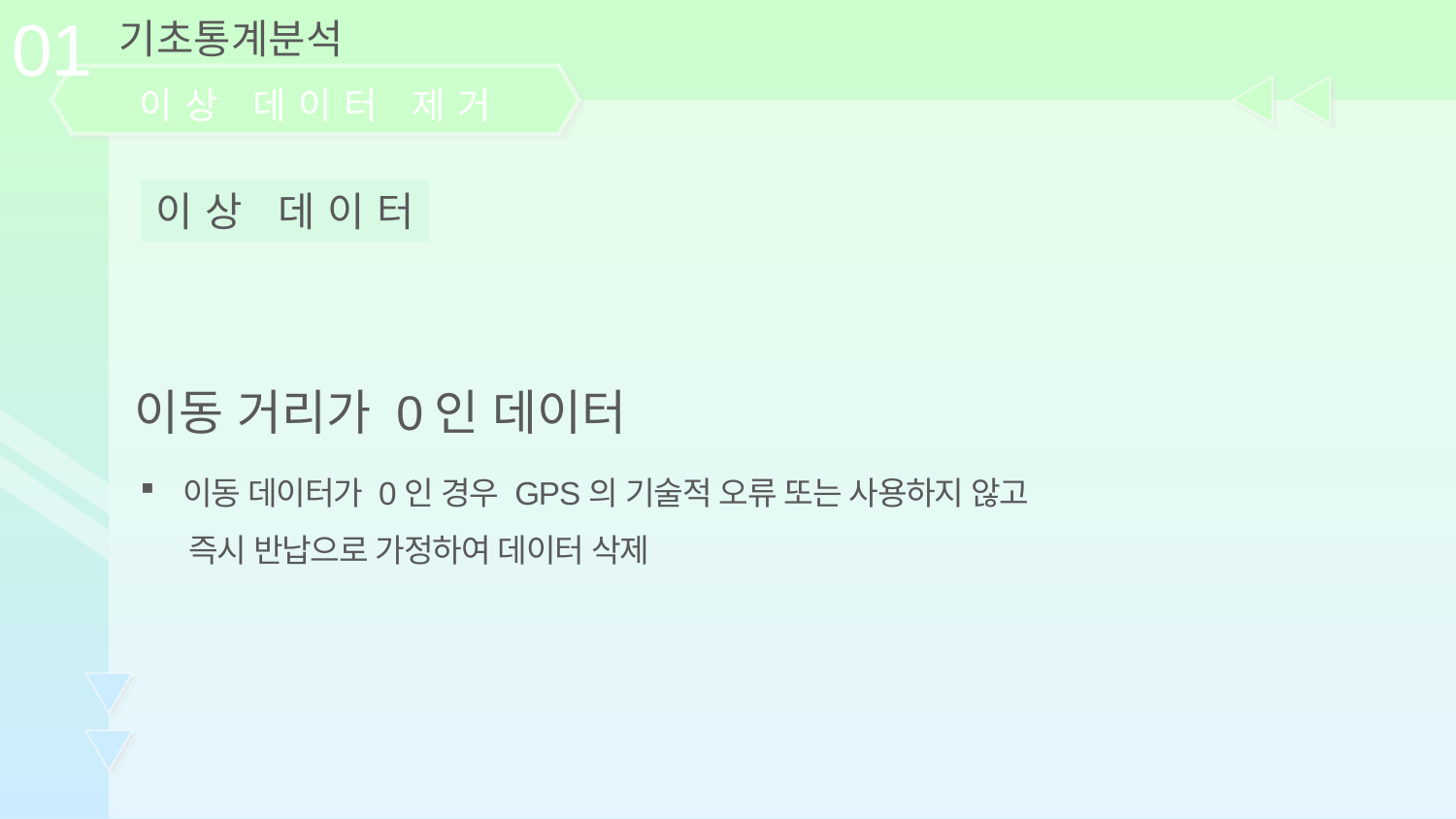

01
기초통계분석
이상 데이터 제거
이상 데이터
이동 거리가 0인 데이터
이동 데이터가 0인 경우 GPS의 기술적 오류 또는 사용하지 않고
     즉시 반납으로 가정하여 데이터 삭제